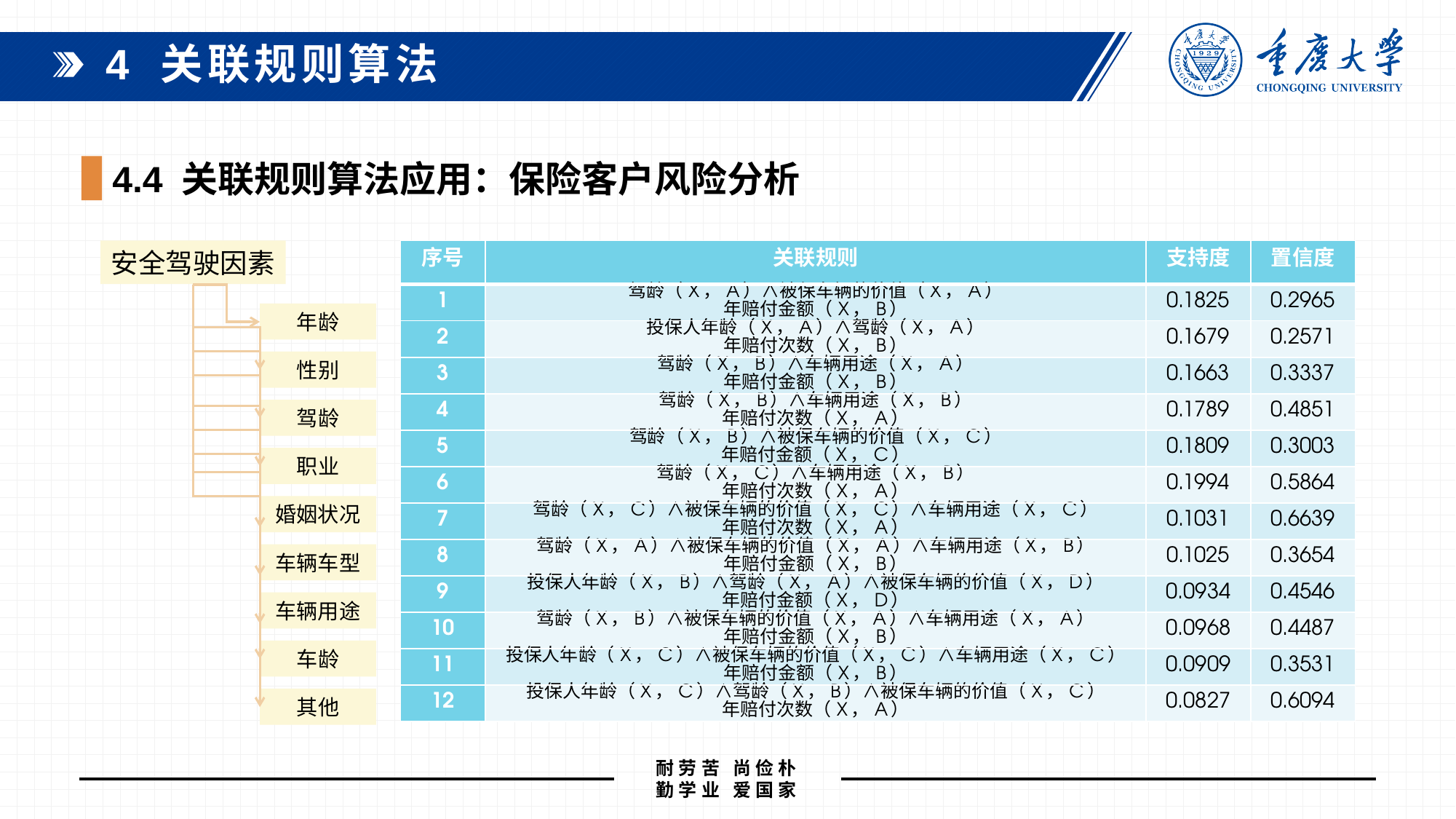

4 关联规则算法
4.4 关联规则算法应用：保险客户风险分析
安全驾驶因素
年龄
性别
驾龄
职业
婚姻状况
车辆车型
车辆用途
车龄
其他
| 序号 | 关联规则 | 支持度 | 置信度 |
| --- | --- | --- | --- |
| 1 | 驾龄（X，A）∧被保车辆的价值（X，A） 年赔付金额（X，B） | 0.1825 | 0.2965 |
| 2 | 投保人年龄（X，A）∧驾龄（X，A） 年赔付次数（X，B） | 0.1679 | 0.2571 |
| 3 | 驾龄（X，B）∧车辆用途（X，A） 年赔付金额（X，B） | 0.1663 | 0.3337 |
| 4 | 驾龄（X，B）∧车辆用途（X，B） 年赔付次数（X，A） | 0.1789 | 0.4851 |
| 5 | 驾龄（X，B）∧被保车辆的价值（X，C） 年赔付金额（X，C） | 0.1809 | 0.3003 |
| 6 | 驾龄（X，C）∧车辆用途（X，B） 年赔付次数（X，A） | 0.1994 | 0.5864 |
| 7 | 驾龄（X，C）∧被保车辆的价值（X，C）∧车辆用途（X，C） 年赔付次数（X，A） | 0.1031 | 0.6639 |
| 8 | 驾龄（X，A）∧被保车辆的价值（X，A）∧车辆用途（X，B） 年赔付金额（X，B） | 0.1025 | 0.3654 |
| 9 | 投保人年龄（X，B）∧驾龄（X，A）∧被保车辆的价值（X，D） 年赔付金额（X，D） | 0.0934 | 0.4546 |
| 10 | 驾龄（X，B）∧被保车辆的价值（X，A）∧车辆用途（X，A） 年赔付金额（X，B） | 0.0968 | 0.4487 |
| 11 | 投保人年龄（X，C）∧被保车辆的价值（X，C）∧车辆用途（X，C） 年赔付金额（X，B） | 0.0909 | 0.3531 |
| 12 | 投保人年龄（X，C）∧驾龄（X，B）∧被保车辆的价值（X，C） 年赔付次数（X，A） | 0.0827 | 0.6094 |